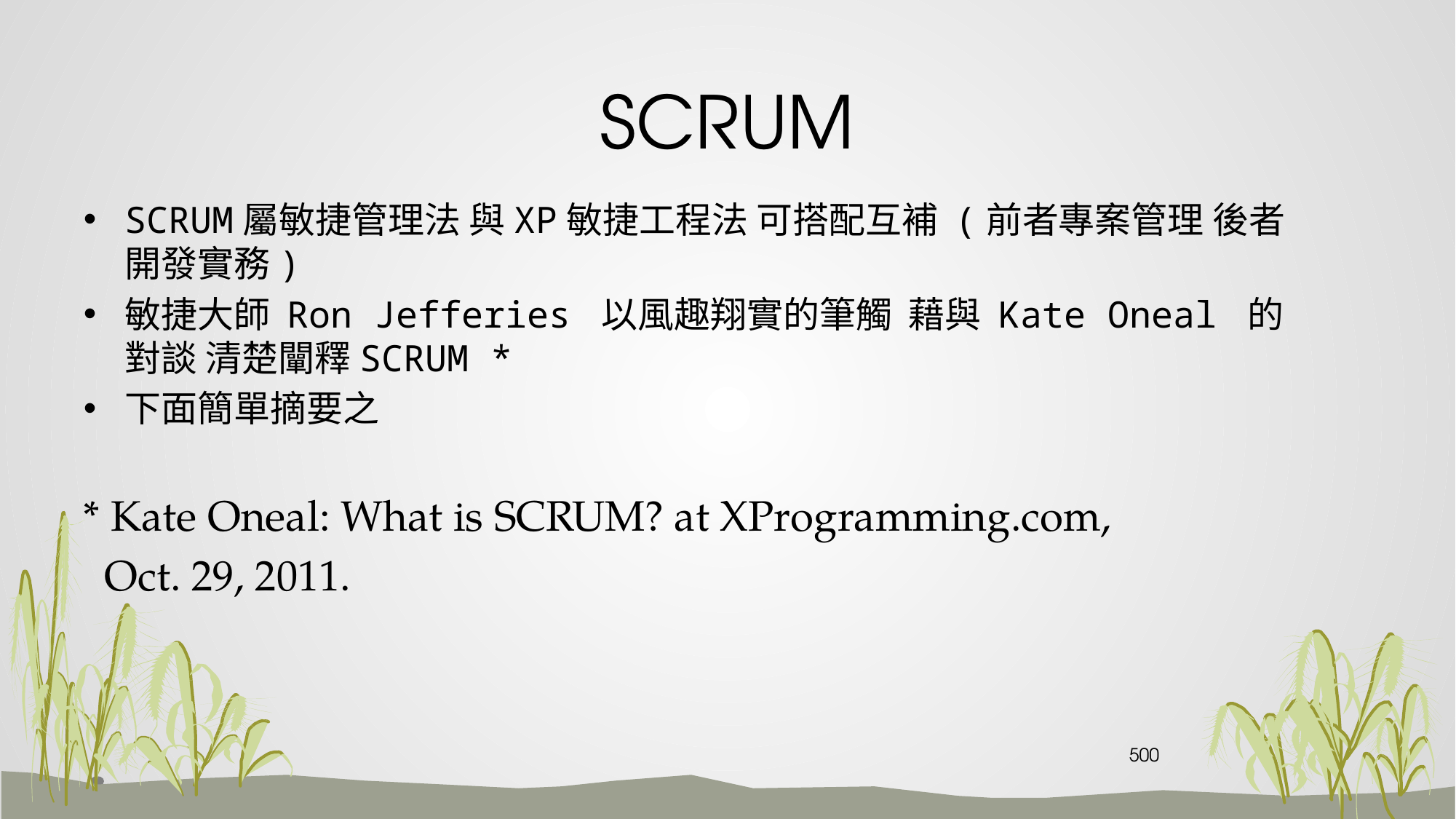

# SCRUM
SCRUM屬敏捷管理法 與XP敏捷工程法 可搭配互補 (前者專案管理 後者開發實務)
敏捷大師 Ron Jefferies 以風趣翔實的筆觸  藉與 Kate Oneal 的對談 清楚闡釋SCRUM *
下面簡單摘要之

* Kate Oneal: What is SCRUM? at XProgramming.com,
  Oct. 29, 2011.
500